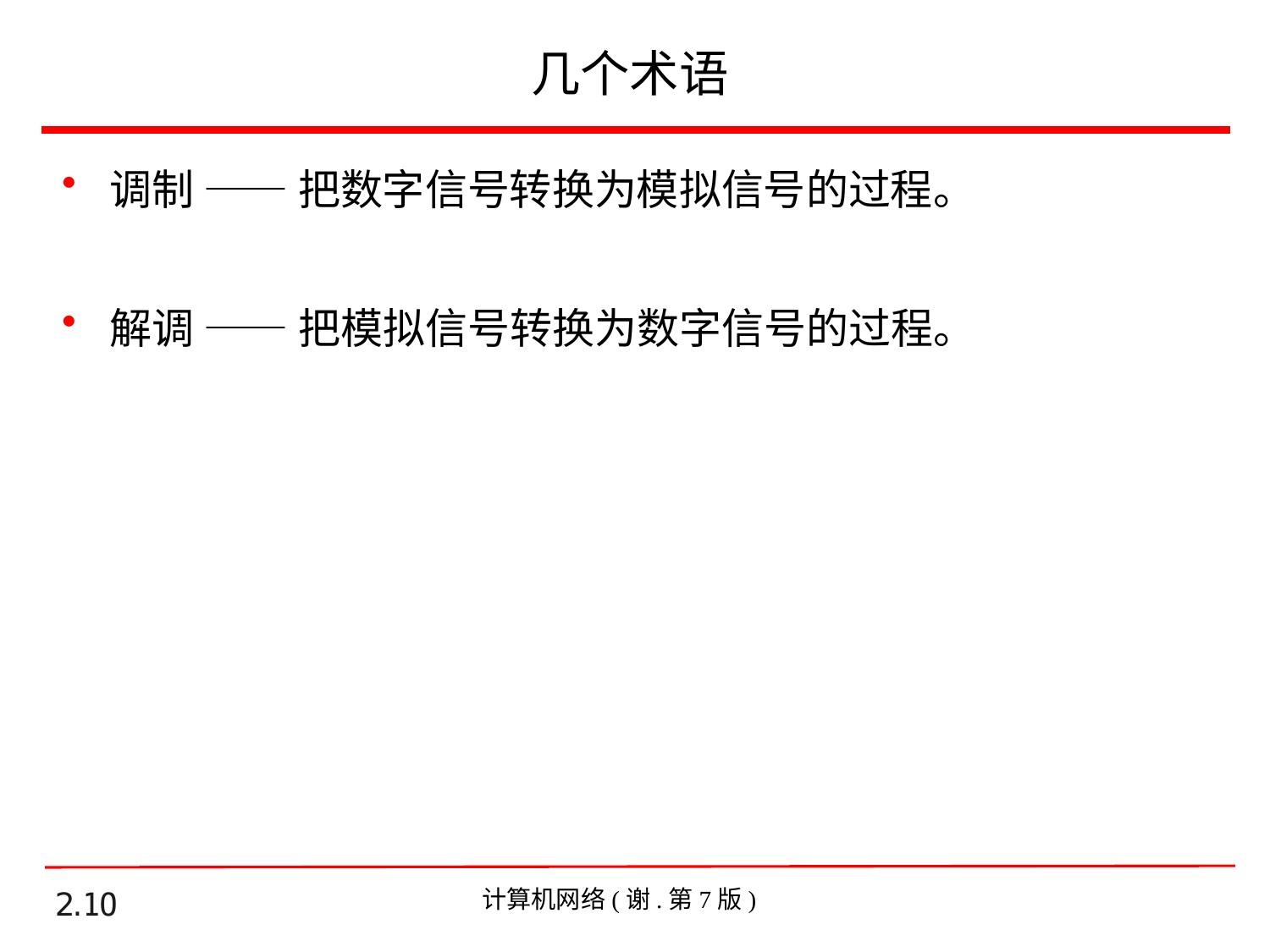

# 几个术语
调制 —— 把数字信号转换为模拟信号的过程。

解调 —— 把模拟信号转换为数字信号的过程。